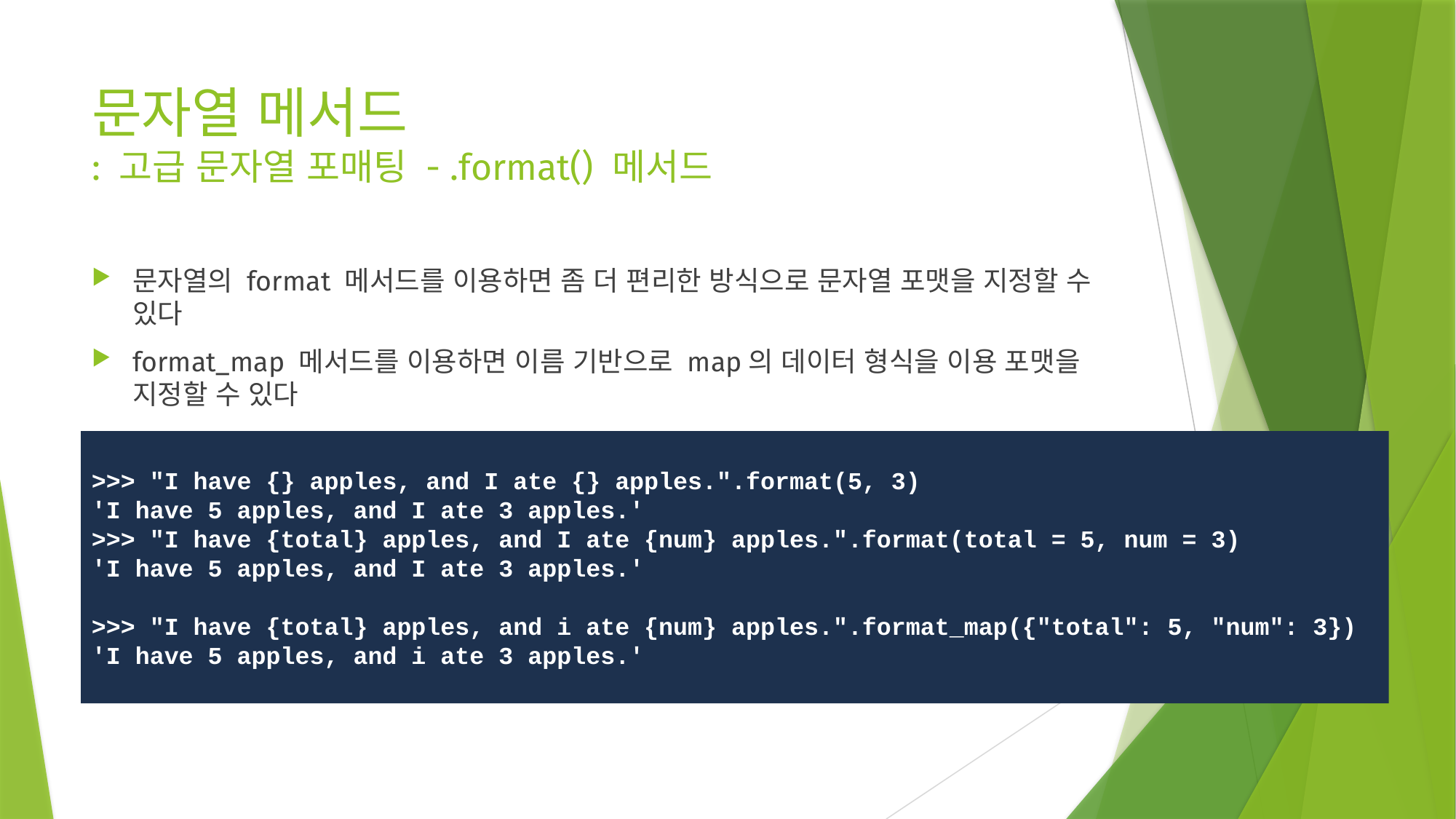

# 문자열 메서드 : 고급 문자열 포매팅 - .format() 메서드
문자열의 format 메서드를 이용하면 좀 더 편리한 방식으로 문자열 포맷을 지정할 수 있다
format_map 메서드를 이용하면 이름 기반으로 map의 데이터 형식을 이용 포맷을 지정할 수 있다

>>> "I have {} apples, and I ate {} apples.".format(5, 3)
'I have 5 apples, and I ate 3 apples.'
>>> "I have {total} apples, and I ate {num} apples.".format(total = 5, num = 3)
'I have 5 apples, and I ate 3 apples.'

>>> "I have {total} apples, and i ate {num} apples.".format_map({"total": 5, "num": 3})
'I have 5 apples, and i ate 3 apples.'